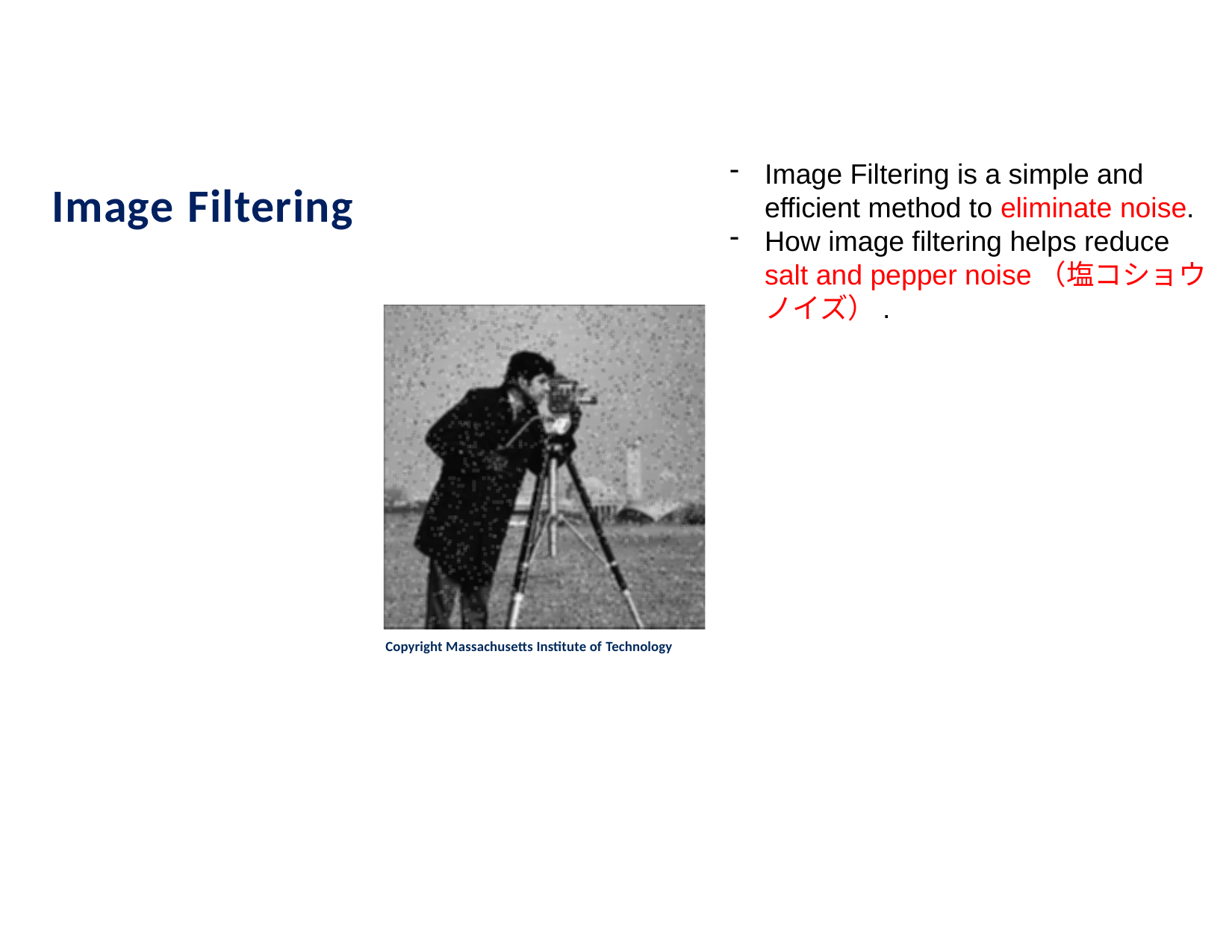

Image Filtering is a simple and efficient method to eliminate noise.
How image filtering helps reduce salt and pepper noise（塩コショウノイズ）.
# Image Filtering

Copyright Massachusetts Institute of Technology